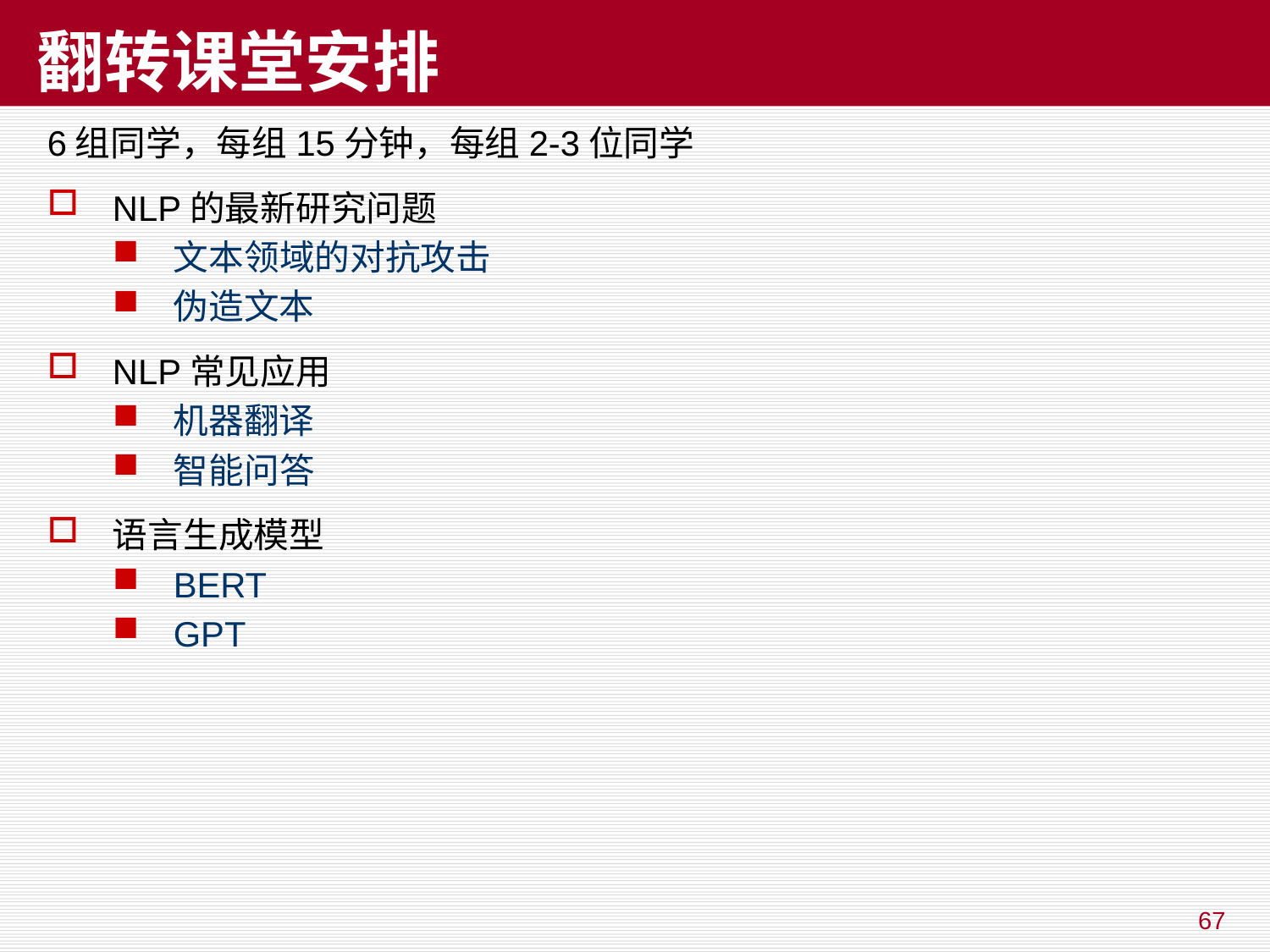

# 翻转课堂安排
6组同学，每组15分钟，每组2-3位同学
NLP的最新研究问题
文本领域的对抗攻击
伪造文本
NLP常见应用
机器翻译
智能问答
语言生成模型
BERT
GPT
67